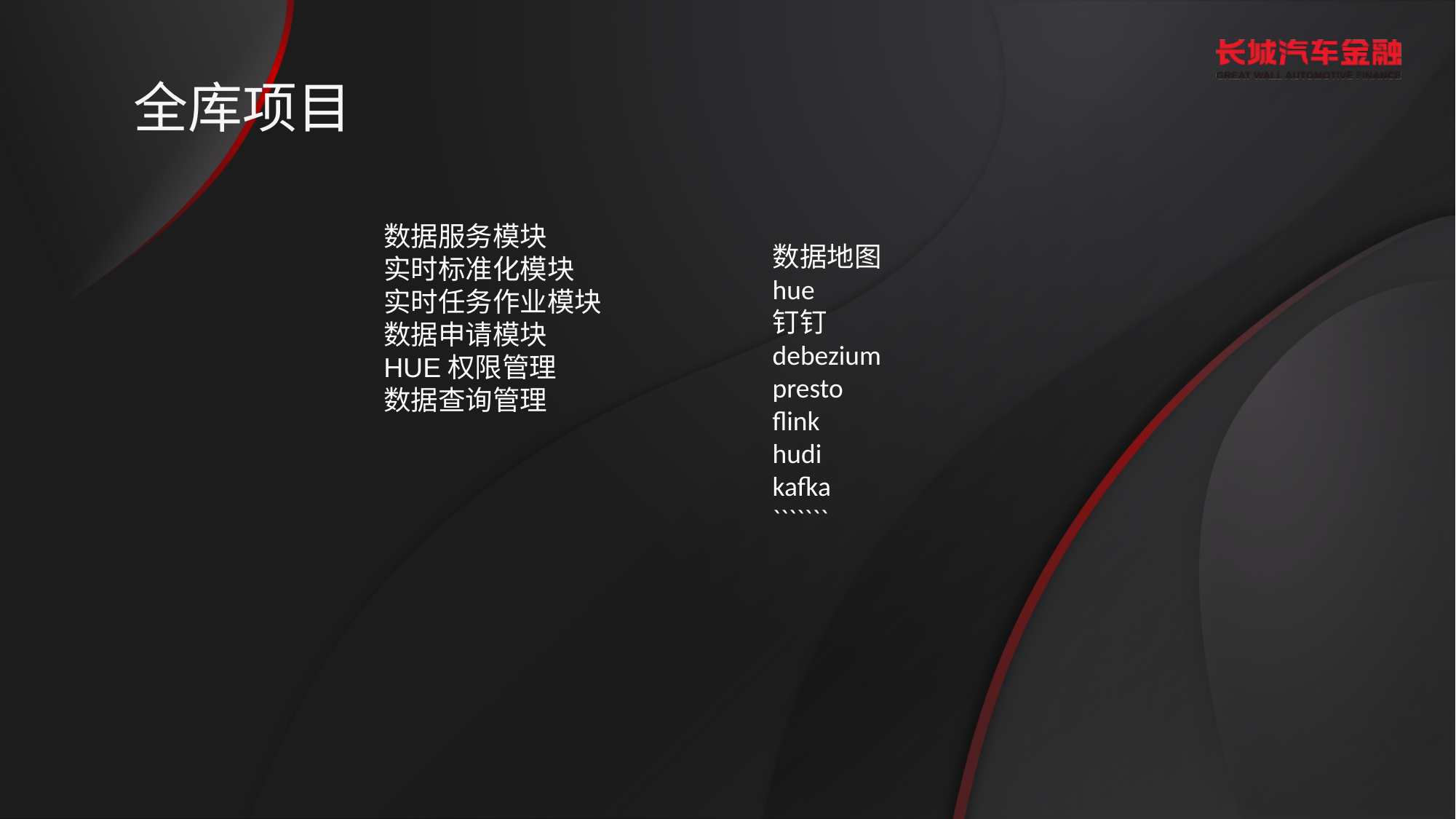

全库项目
数据服务模块
实时标准化模块
实时任务作业模块
数据申请模块
HUE权限管理
数据查询管理

数据地图
hue
钉钉
debezium
presto
flink
hudi
kafka
```````